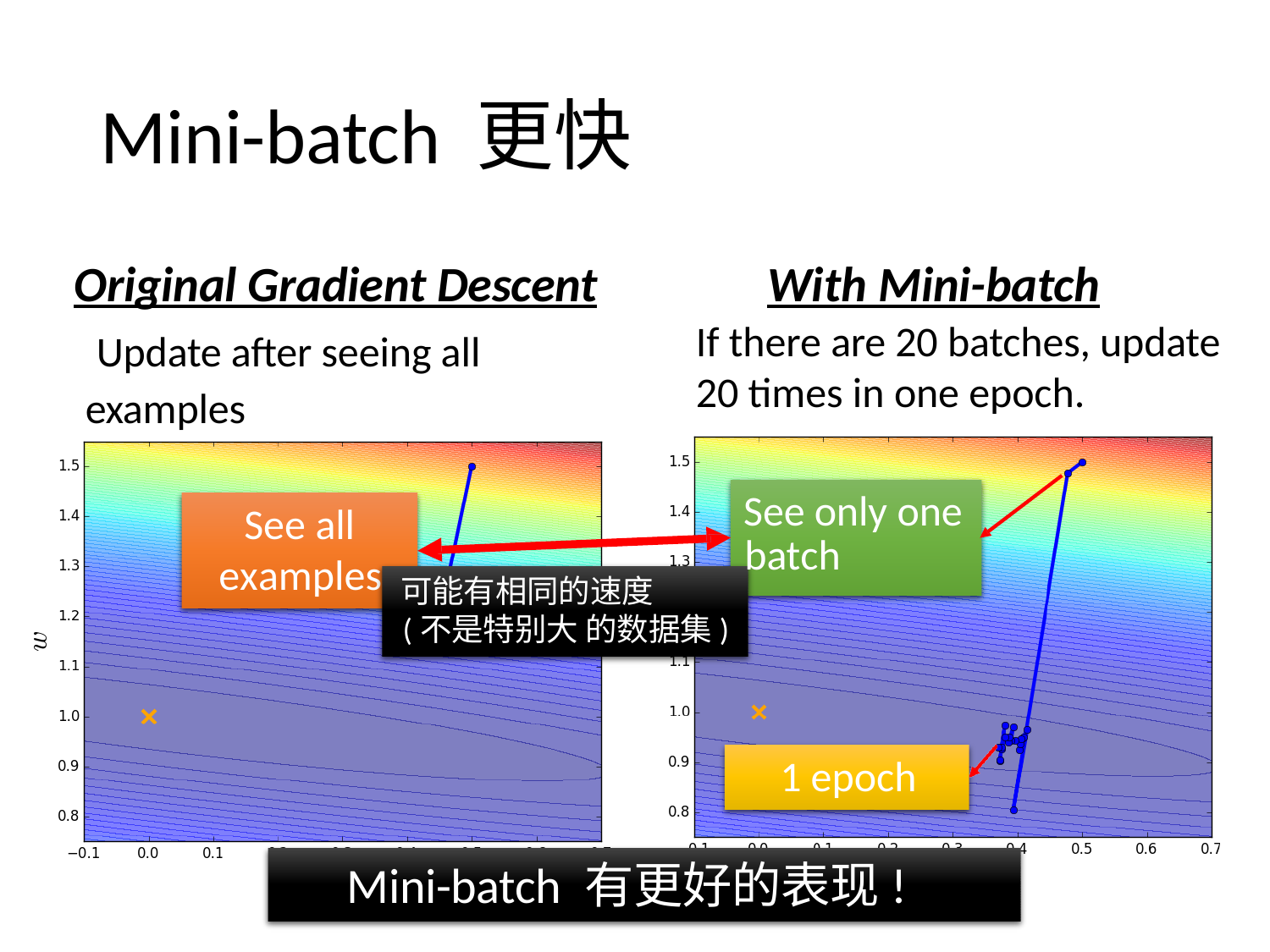

# Mini-batch 更快
Original Gradient Descent  Update after seeing all  examples
With Mini-batch
If there are 20 batches, update
20 times in one epoch.

See only one

See all

batch
可能有相同的速度
examples

(不是特别大 的数据集)

1 epoch

      Mini-batch 有更好的表现!